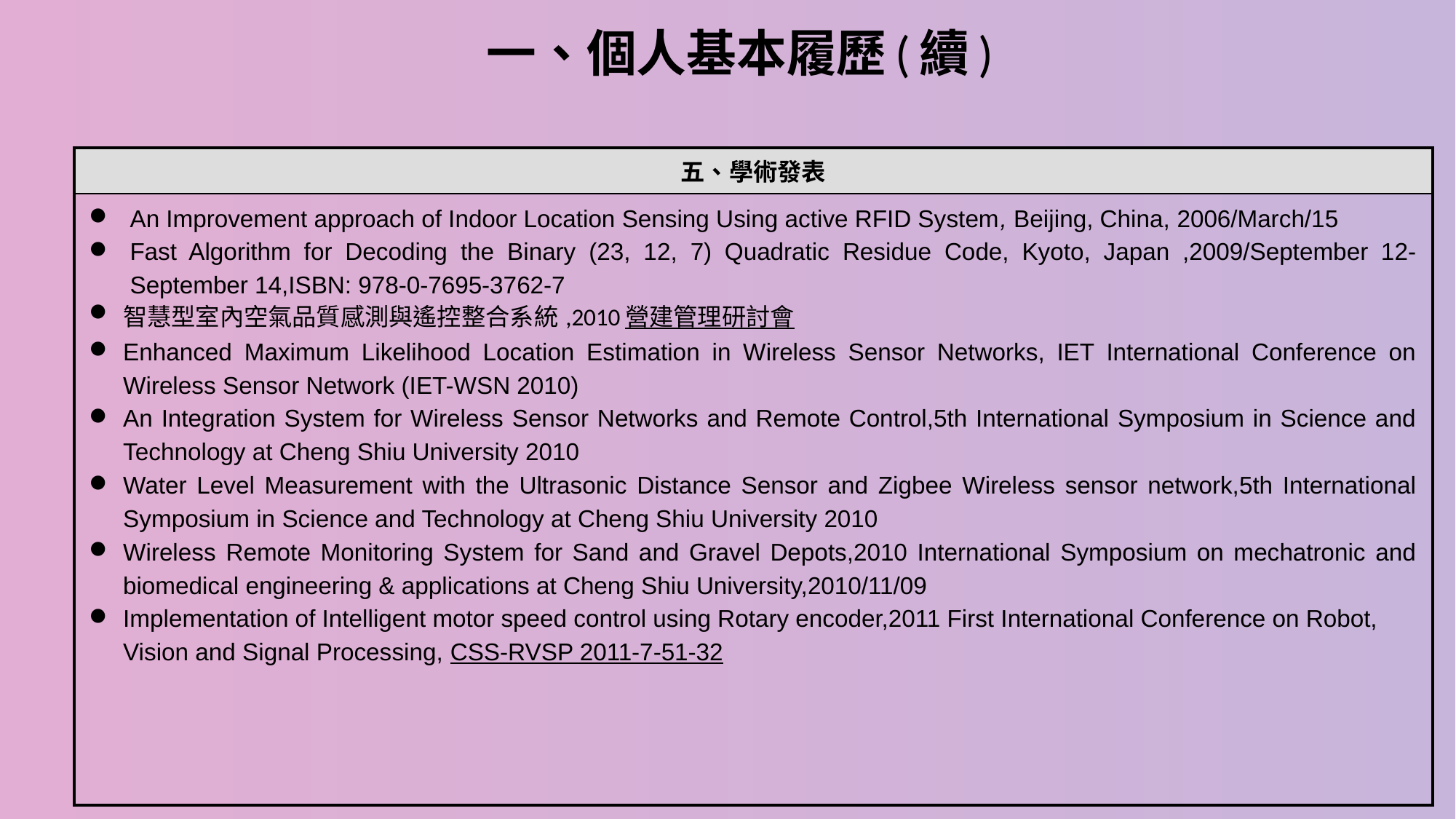

# 一、個人基本履歷(續)
| 五、學術發表 |
| --- |
| An Improvement approach of Indoor Location Sensing Using active RFID System, Beijing, China, 2006/March/15 Fast Algorithm for Decoding the Binary (23, 12, 7) Quadratic Residue Code, Kyoto, Japan ,2009/September 12-September 14,ISBN: 978-0-7695-3762-7 智慧型室內空氣品質感測與遙控整合系統,2010營建管理研討會 Enhanced Maximum Likelihood Location Estimation in Wireless Sensor Networks, IET International Conference on Wireless Sensor Network (IET-WSN 2010) An Integration System for Wireless Sensor Networks and Remote Control,5th International Symposium in Science and Technology at Cheng Shiu University 2010 Water Level Measurement with the Ultrasonic Distance Sensor and Zigbee Wireless sensor network,5th International Symposium in Science and Technology at Cheng Shiu University 2010 Wireless Remote Monitoring System for Sand and Gravel Depots,2010 International Symposium on mechatronic and biomedical engineering & applications at Cheng Shiu University,2010/11/09 Implementation of Intelligent motor speed control using Rotary encoder,2011 First International Conference on Robot, Vision and Signal Processing, CSS-RVSP 2011-7-51-32 |